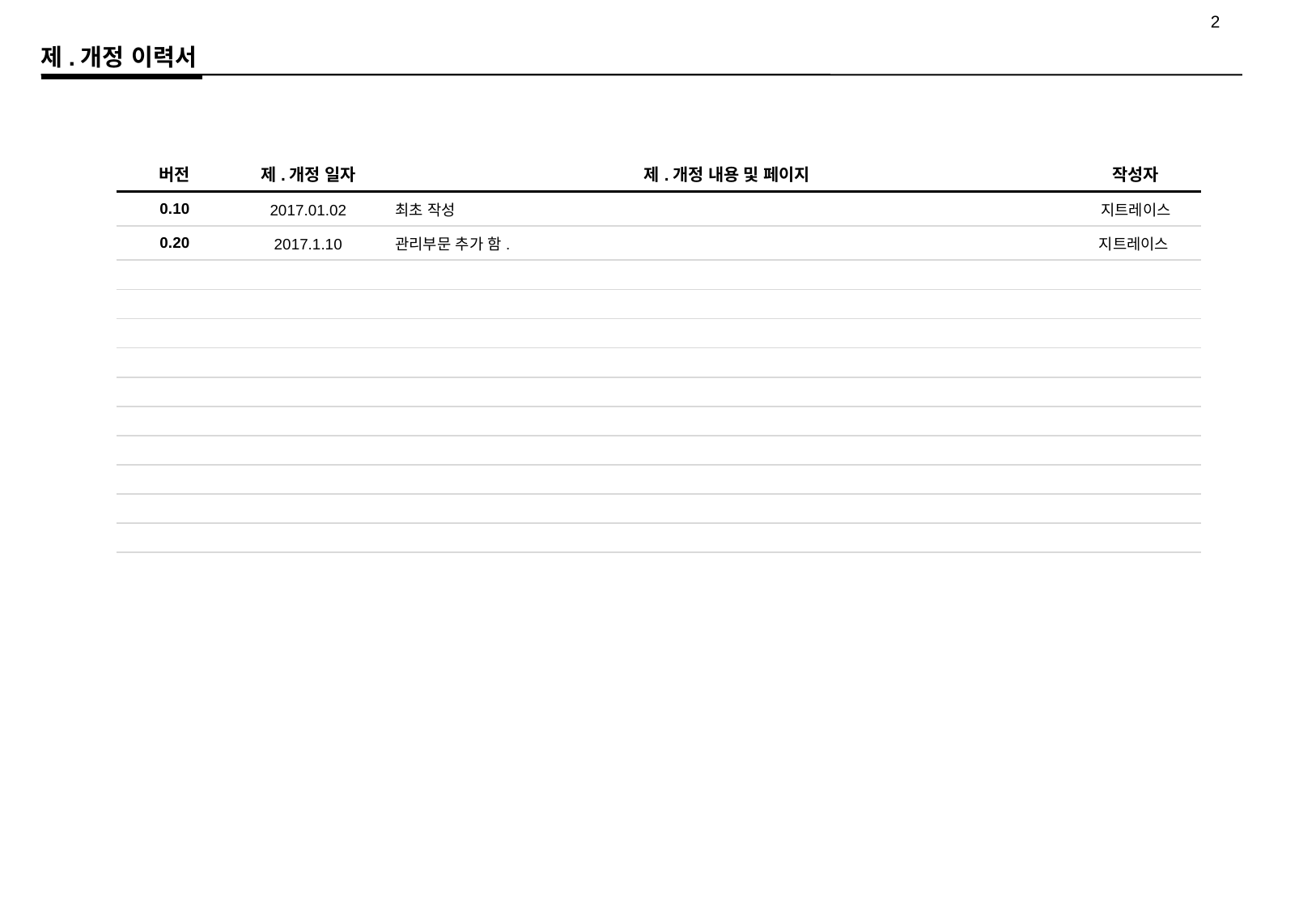

제.개정 이력서

| 버전 | 제.개정 일자 | 제.개정 내용 및 페이지 | 작성자 |
| --- | --- | --- | --- |
| 0.10 | 2017.01.02 | 최초 작성 | 지트레이스 |
| 0.20 | 2017.1.10 | 관리부문 추가 함. | 지트레이스 |
|  |  |  |  |
|  |  |  |  |
|  |  |  |  |
|  |  |  |  |
|  |  |  |  |
|  |  |  |  |
|  |  |  |  |
|  |  |  |  |
|  |  |  |  |
|  |  |  |  |